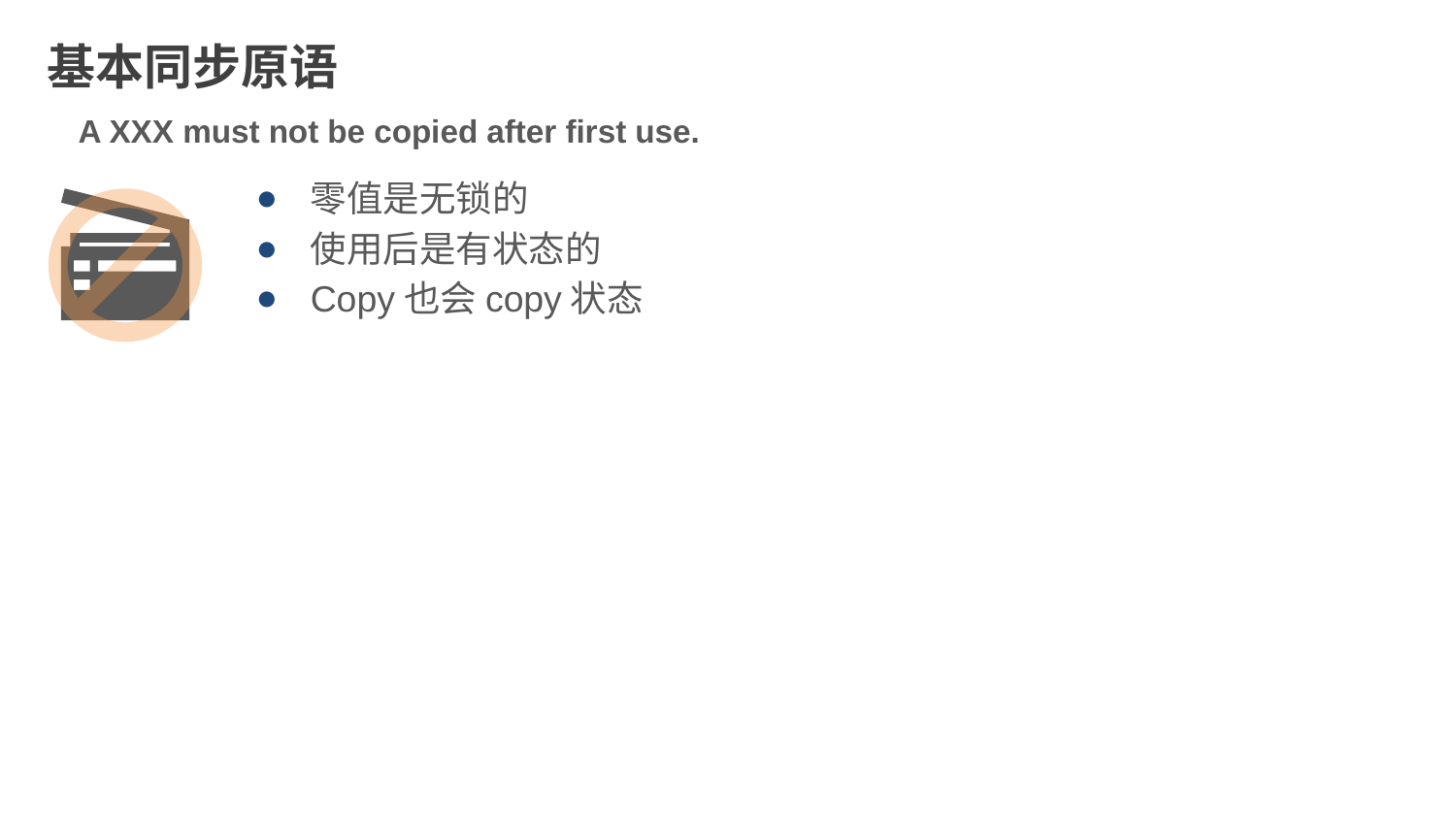

基本同步原语
A XXX must not be copied after first use.
零值是无锁的
使用后是有状态的
Copy也会copy状态